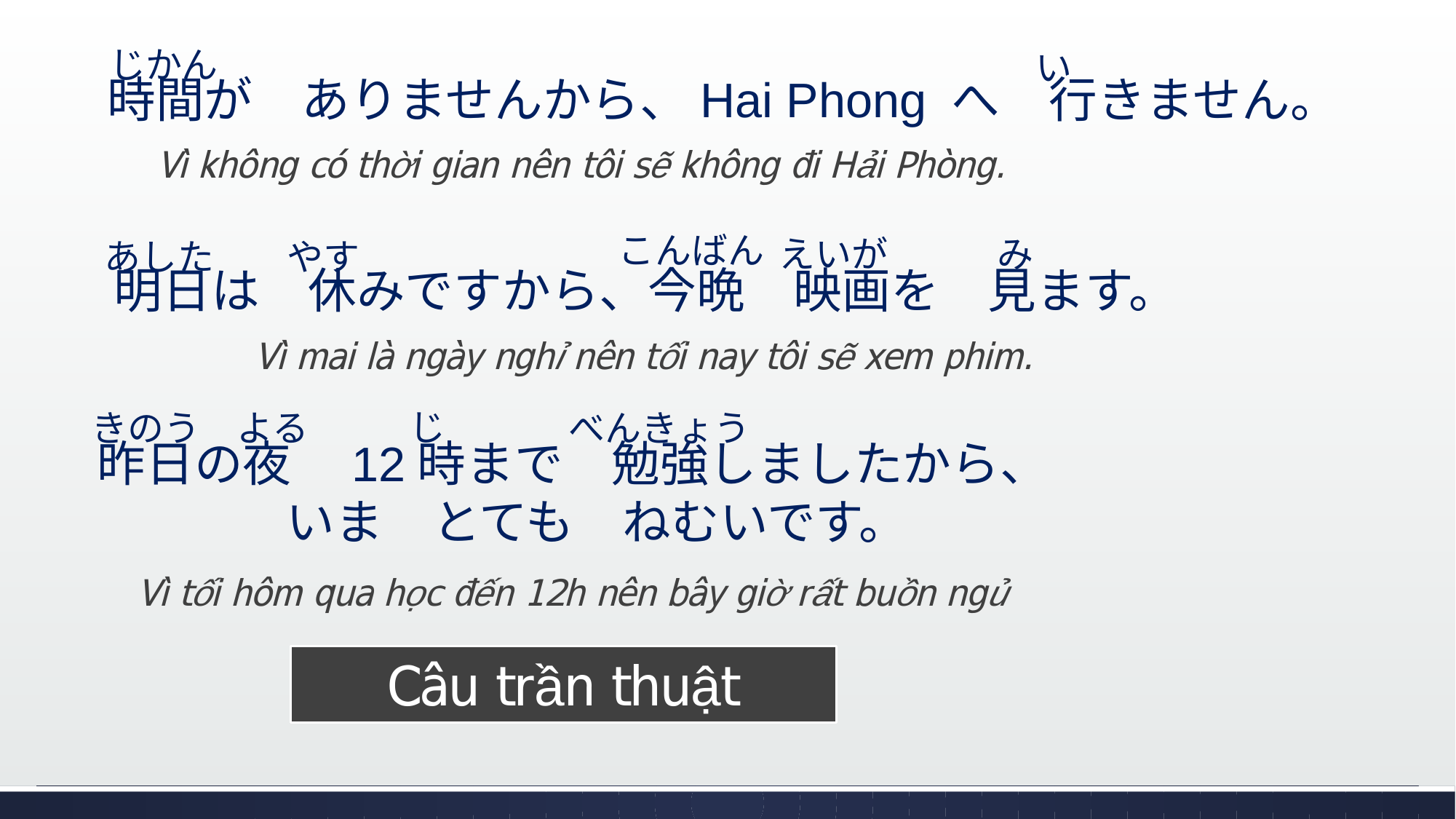

じかん
い
時間が　ありませんから、Hai Phong へ　行きません。
Vì không có thời gian nên tôi sẽ không đi Hải Phòng.
こんばん
えいが　　　み
あした　　やす
明日は　休みですから、今晩　映画を　見ます。
Vì mai là ngày nghỉ nên tối nay tôi sẽ xem phim.
じ
きのう　よる
べんきょう
昨日の夜　12時まで　勉強しましたから、　いま　とても　ねむいです。
Vì tối hôm qua học đến 12h nên bây giờ rất buồn ngủ
Câu trần thuật